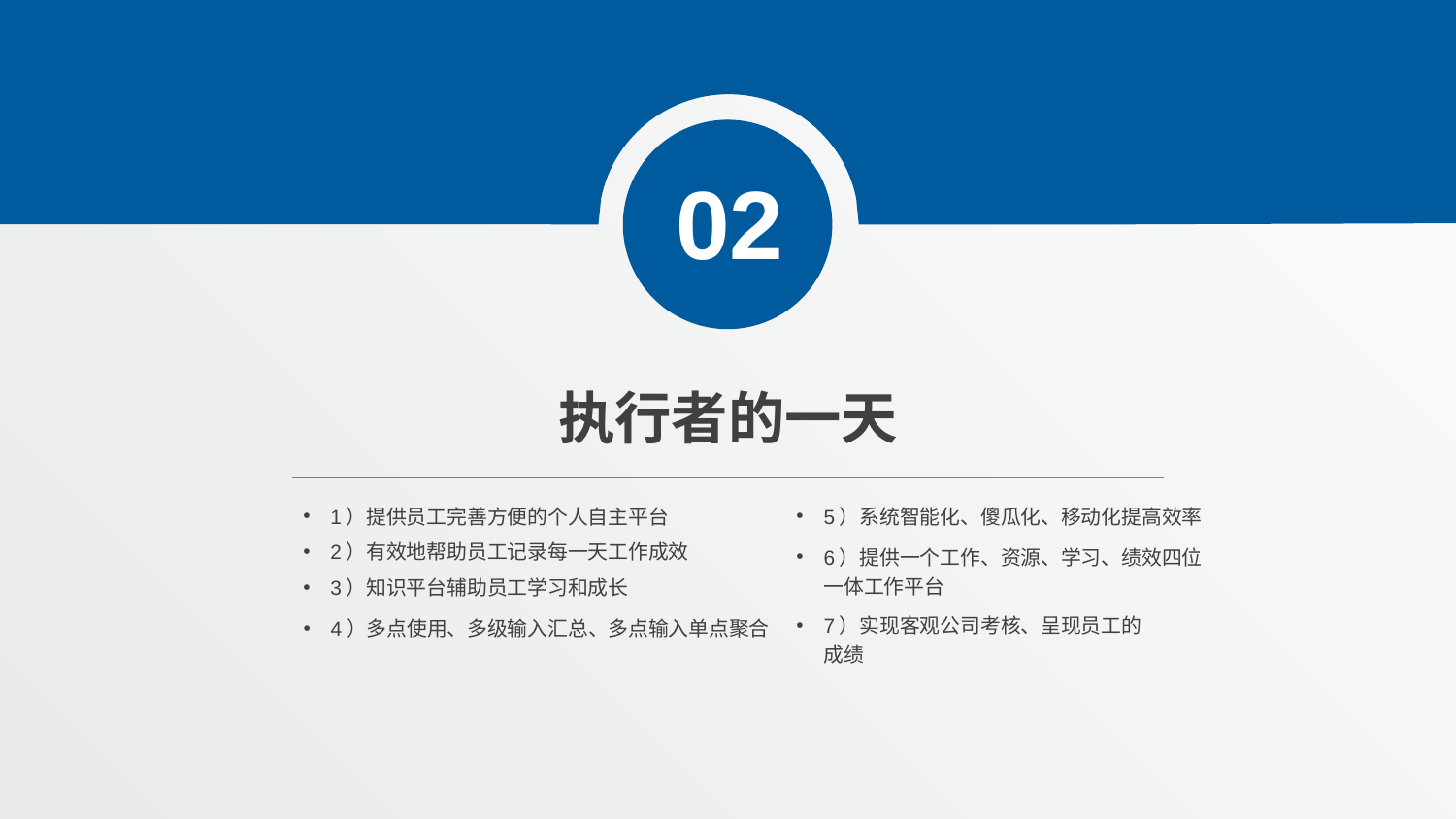

02
执行者的一天
1）提供员工完善方便的个人自主平台
5）系统智能化、傻瓜化、移动化提高效率
2）有效地帮助员工记录每一天工作成效
6）提供一个工作、资源、学习、绩效四位一体工作平台
3）知识平台辅助员工学习和成长
7）实现客观公司考核、呈现员工的成绩
4）多点使用、多级输入汇总、多点输入单点聚合